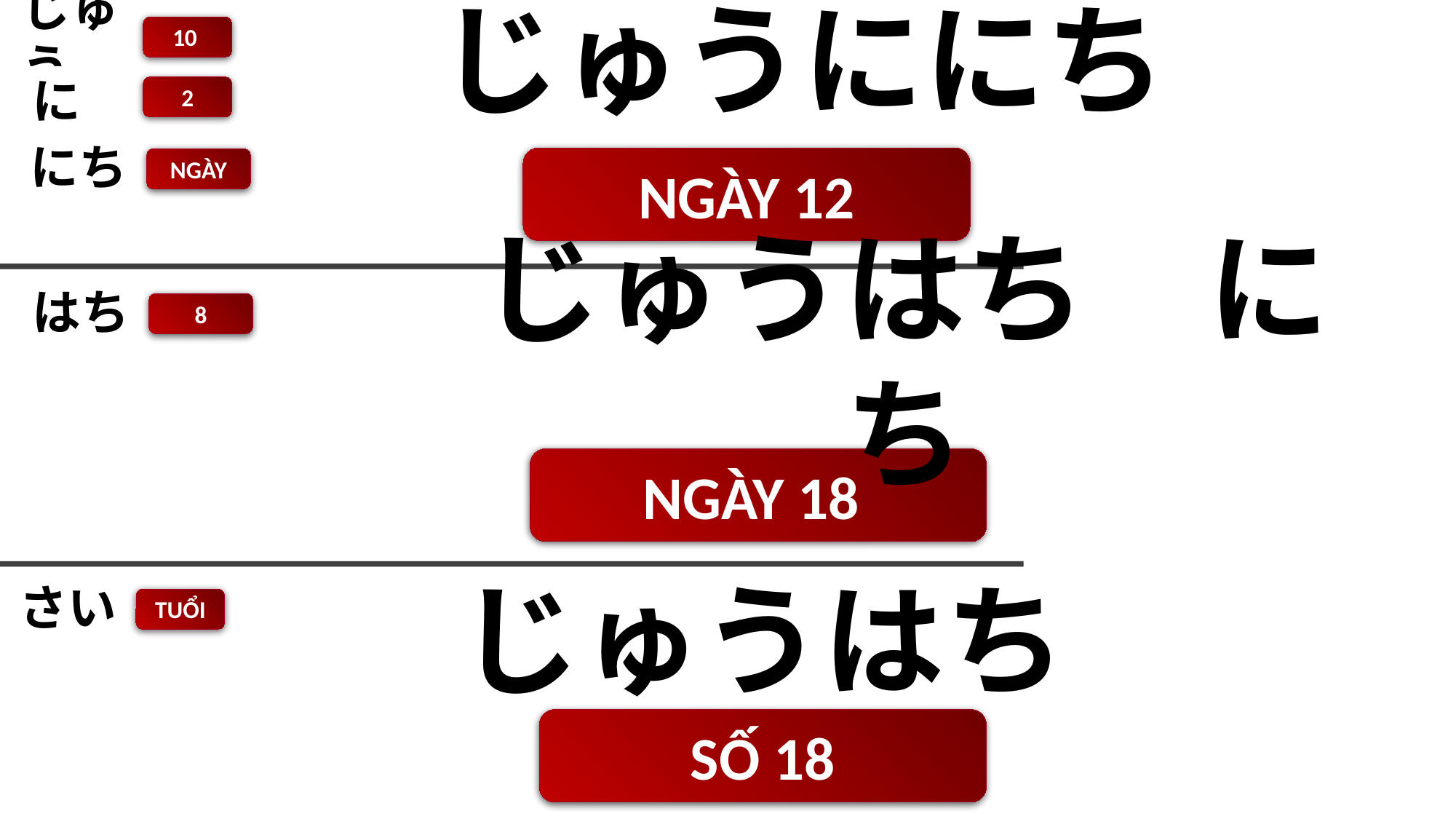

じゅう
10
じゅうににち
に
2
にち
NGÀY 12
NGÀY

はち
8
じゅうはち　にち
NGÀY 18

さい
じゅうはち
TUỔI
SỐ 18